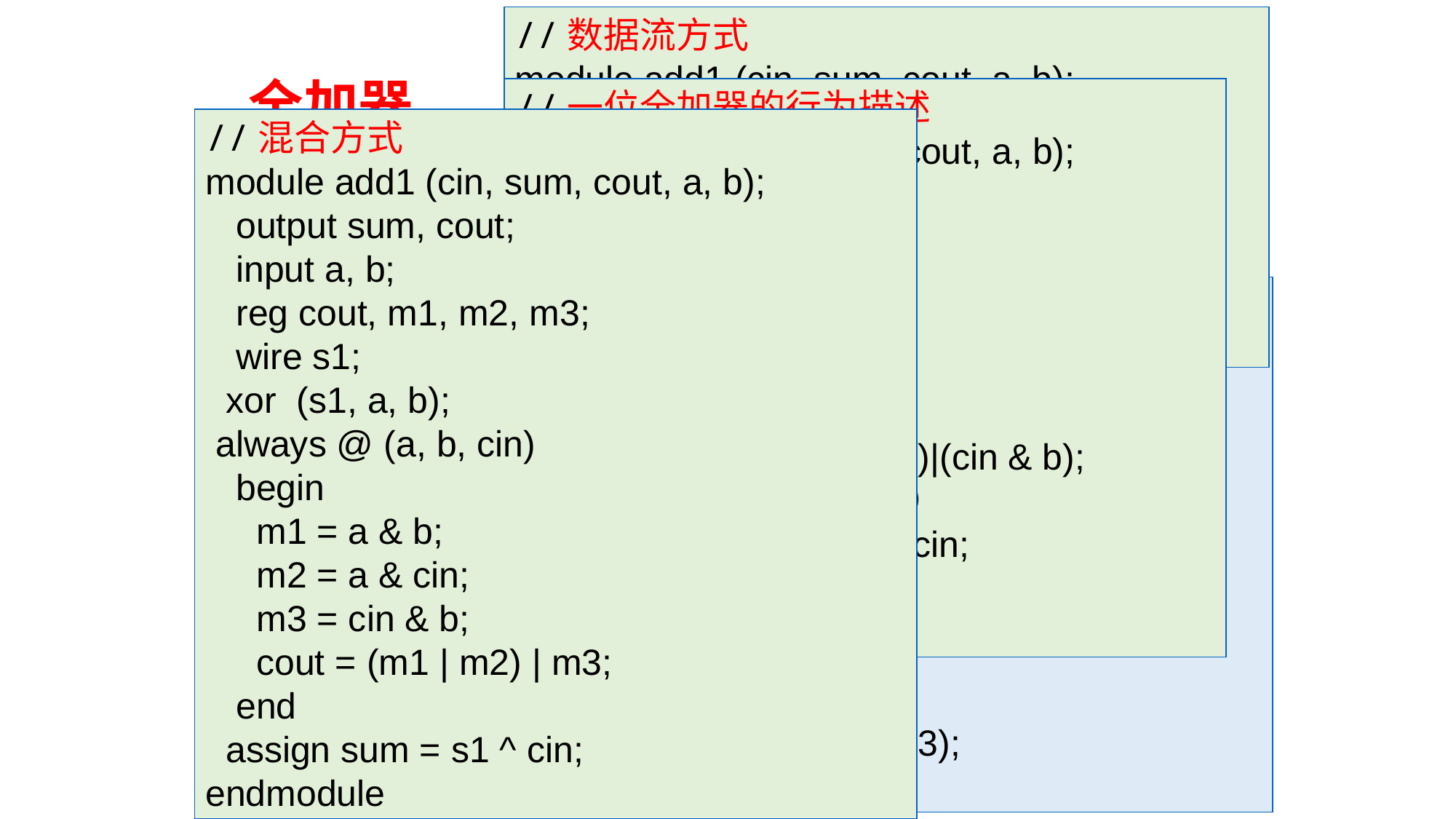

//数据流方式
module add1 (cin, sum, cout, a, b);
   output sum, cout;
   input a, b;
   assign cout = (a & b)|(a & cin)|(cin & b);
   assign sum = a ^ b ^ cin;
// assign {cout, sum} = a + b + cin;
endmodule
# 全加器
//一位全加器的行为描述
module add1 (cin, sum, cout, a, b);
   output sum, cout;
   input a, b, cin;
   reg sum,cout;
  always @  (a, b, cin)
    begin
     sum = (a ^ b) ^ c;
     cout = (a & b)|(a & cin)|(cin & b);
//行为描述（另一种方法）
//   {cout, sum} = a + b + cin;
    end
endmodule
//混合方式
module add1 (cin, sum, cout, a, b);
   output sum, cout;
   input a, b;
   reg cout, m1, m2, m3;
   wire s1;
  xor  (s1, a, b);
 always @ (a, b, cin)
   begin
     m1 = a & b;
     m2 = a & cin;
     m3 = cin & b;
     cout = (m1 | m2) | m3;
   end
  assign sum = s1 ^ cin;
endmodule

全加器能进行加数、被加数和低位来的进位的信号相加，并根据结果给出该进行的信号。包括一位全加器和多位全加器。
//调用门元件
module add1 (cin, sum, cout, a, b);
   output sum, cout;
   input a, b;
   wire s1, m1, m2, m3;
  and (m1, a, b);
         (m2, b, cin);
         (m3, a, cin);
  xor  (s1, a, b);
         (sum, cin, s1);
  or   (cout, m1, m2, m3);
endmodule